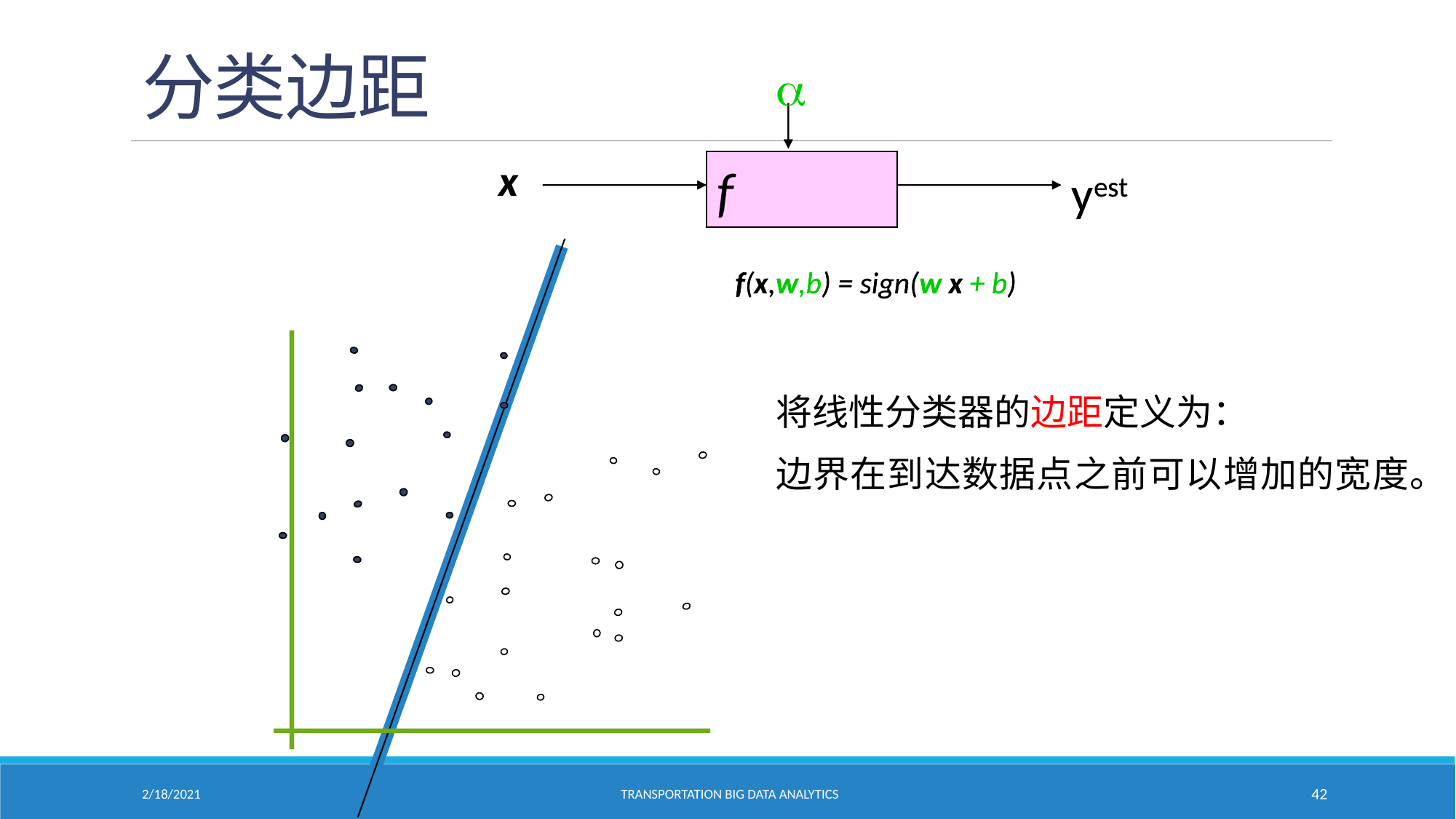

# 分类边距
α

x
x
f
f
yest
yest

f(x,w,b) = sign(w x + b)
f(x,w,b) = sign(w x + b)

将线性分类器的边距定义为：
边界在到达数据点之前可以增加的宽度。

2/18/2021
Transportation Big Data Analytics
42